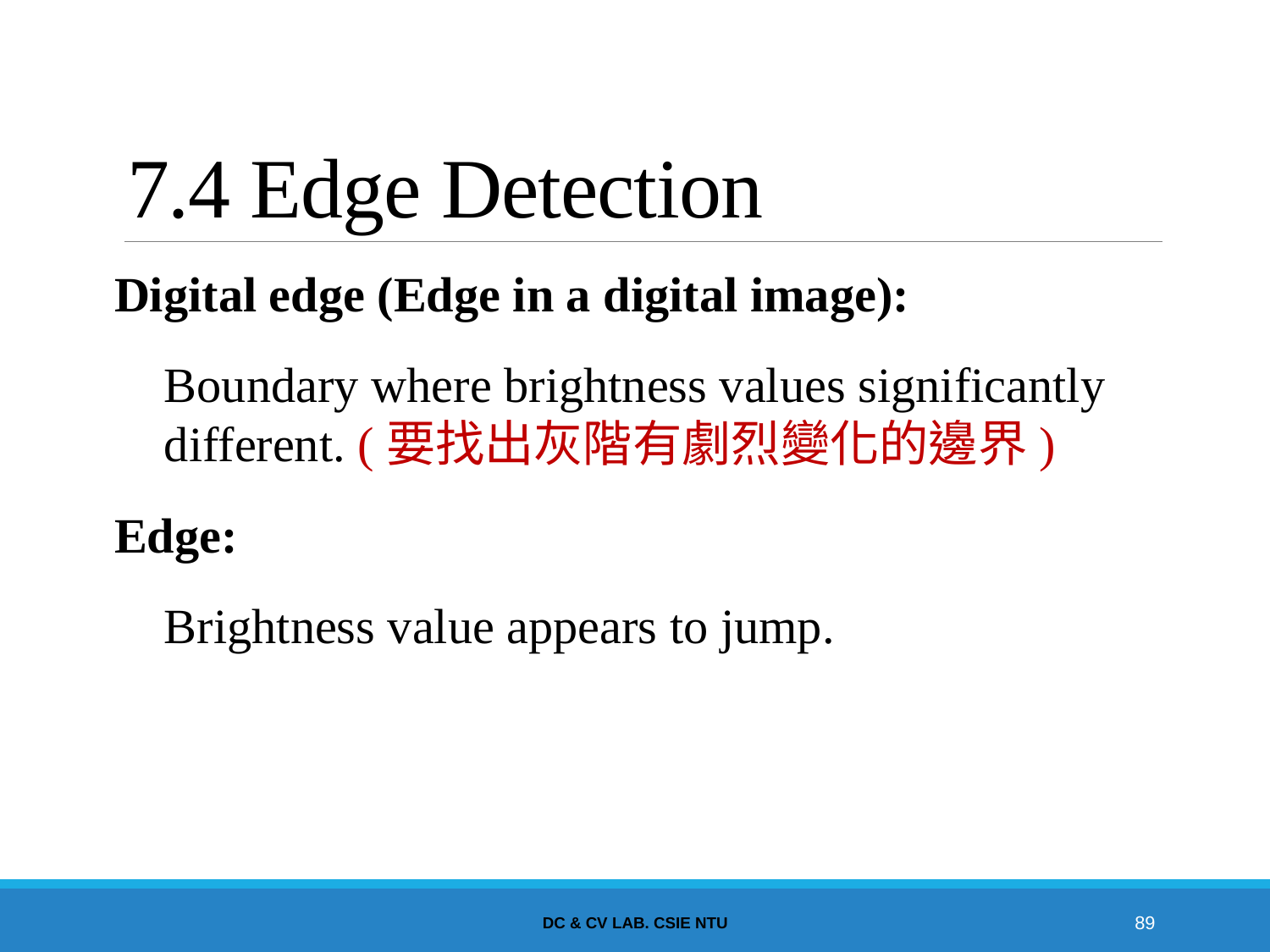

# 7.4 Edge Detection
Digital edge (Edge in a digital image):
Boundary where brightness values significantly different. (要找出灰階有劇烈變化的邊界)
Edge:
Brightness value appears to jump.
DC & CV Lab. CSIE NTU
89